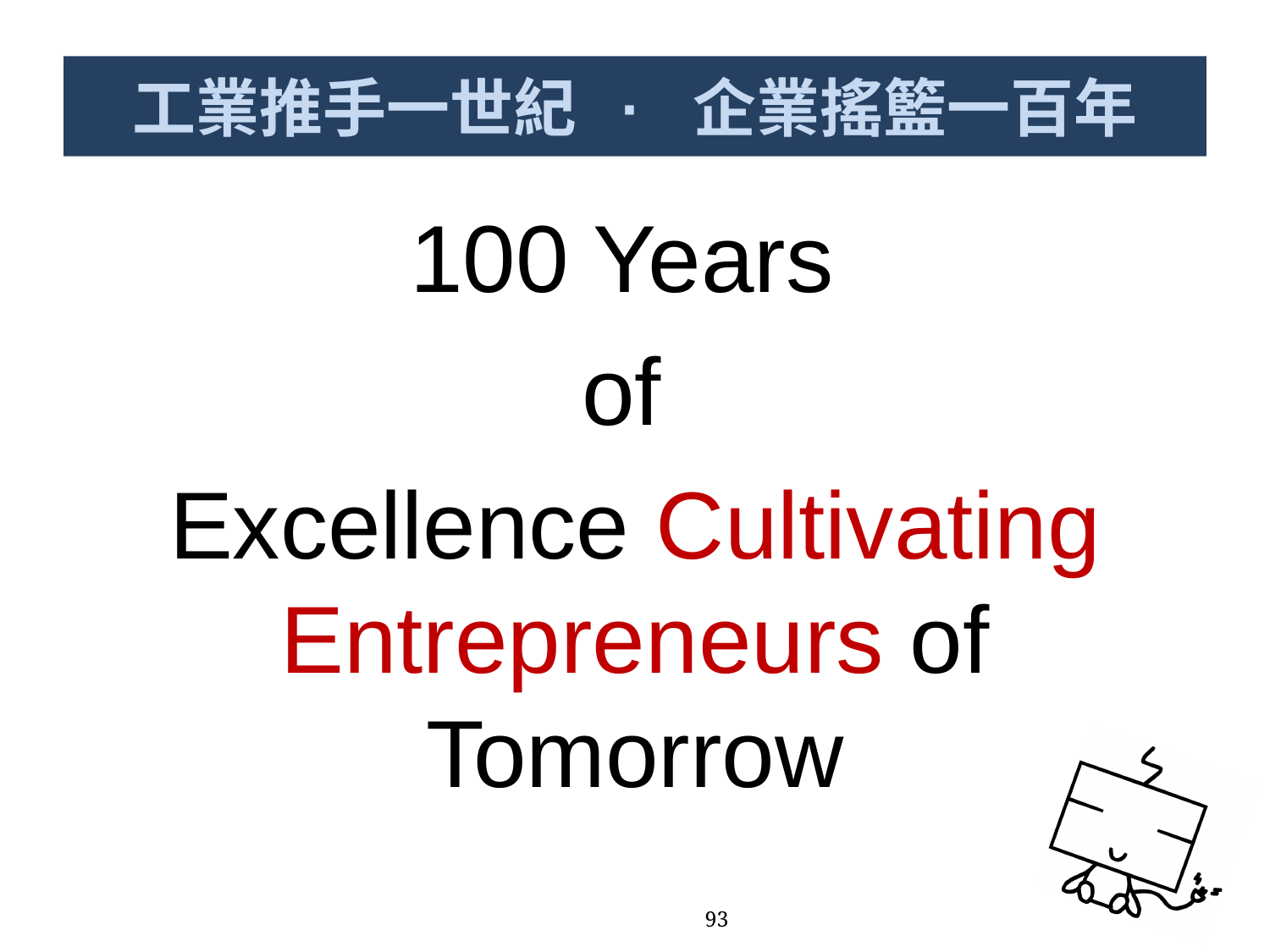

# 工業推手一世紀  ·  企業搖籃一百年
100 Years
of
Excellence Cultivating Entrepreneurs of Tomorrow
93